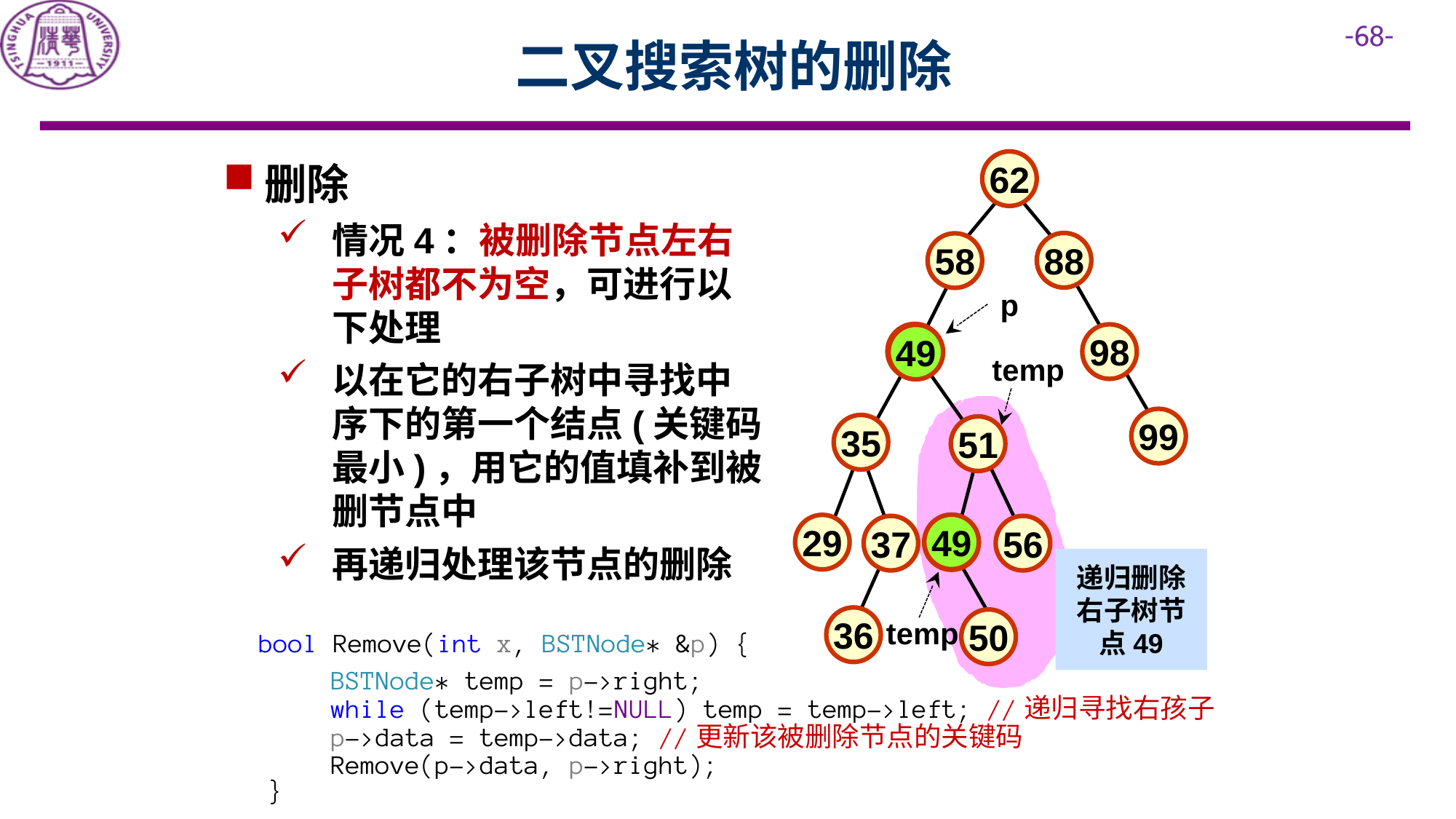

# 二叉搜索树的删除
62
删除
情况4：被删除节点左右子树都不为空，可进行以下处理
以在它的右子树中寻找中序下的第一个结点(关键码最小)，用它的值填补到被删节点中
再递归处理该节点的删除

88
58

p
47
47
98
49
temp

99
35
51

49
29
49
37
56

递归删除右子树节点49

temp
36
50
bool Remove(int x, BSTNode* &p) {
 BSTNode* temp = p->right;
 while (temp->left!=NULL) temp = temp->left; //递归寻找右孩子
 p->data = temp->data; //更新该被删除节点的关键码
 Remove(p->data, p->right);
}